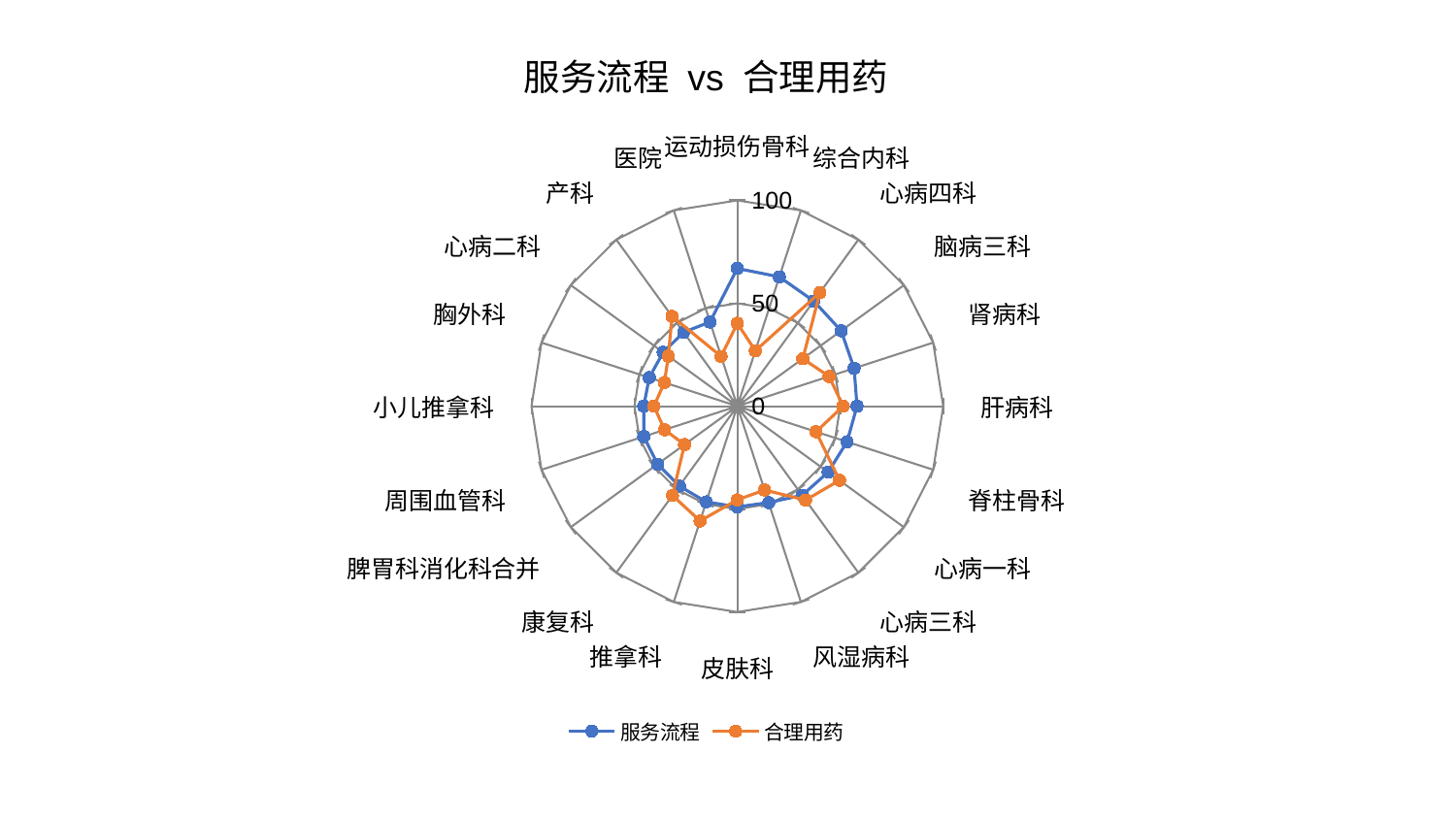

### Chart: 服务流程 vs 合理用药

| Category | 服务流程 | 合理用药 |
|---|---|---|
| 运动损伤骨科 | 66.93919850598532 | 40.2994214477288 |
| 综合内科 | 66.06151852587537 | 28.329092278370343 |
| 心病四科 | 63.14776953782728 | 68.25834879838499 |
| 脑病三科 | 62.35187051412247 | 39.30370238841553 |
| 肾病科 | 59.638255956765995 | 46.86038348306963 |
| 肝病科 | 58.13146167116423 | 51.406073884209356 |
| 脊柱骨科 | 56.03595644859518 | 40.202220030534654 |
| 心病一科 | 54.53800658200231 | 61.3086073401559 |
| 心病三科 | 53.526496895054585 | 56.40515940891871 |
| 风湿病科 | 49.25089371800906 | 42.828179843202896 |
| 皮肤科 | 48.94082235109667 | 45.513964046287086 |
| 推拿科 | 48.896548007248576 | 58.63155243061595 |
| 康复科 | 47.94744008039277 | 53.62472894885069 |
| 脾胃科消化科合并 | 47.933753070449356 | 31.745021265738615 |
| 周围血管科 | 47.799475546847056 | 37.153826057008125 |
| 小儿推拿科 | 45.487218303060615 | 40.516728677560806 |
| 胸外科 | 44.992855978878836 | 37.257179844803126 |
| 心病二科 | 44.55387304394049 | 41.453115127802825 |
| 产科 | 44.423253924111556 | 53.987207531537315 |
| 医院 | 43.00614871842 | 25.457202551782004 |
109